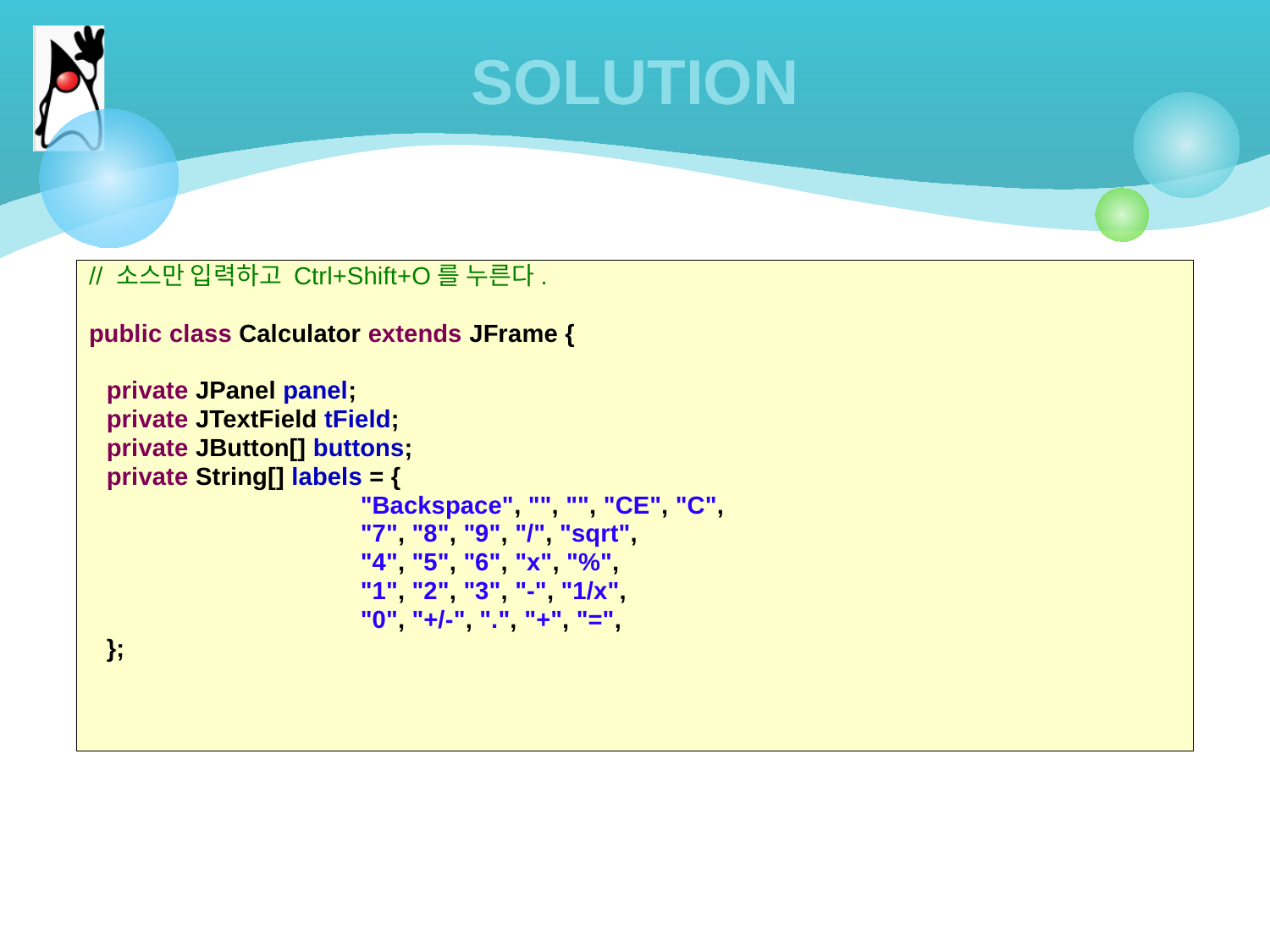

# SOLUTION
// 소스만 입력하고 Ctrl+Shift+O를 누른다.

public class Calculator extends JFrame {

	private JPanel panel;
	private JTextField tField;
	private JButton[] buttons;
	private String[] labels = {
			"Backspace", "", "", "CE", "C",
			"7", "8", "9", "/", "sqrt",
			"4", "5", "6", "x", "%",
			"1", "2", "3", "-", "1/x",
			"0", "+/-", ".", "+", "=",
	};